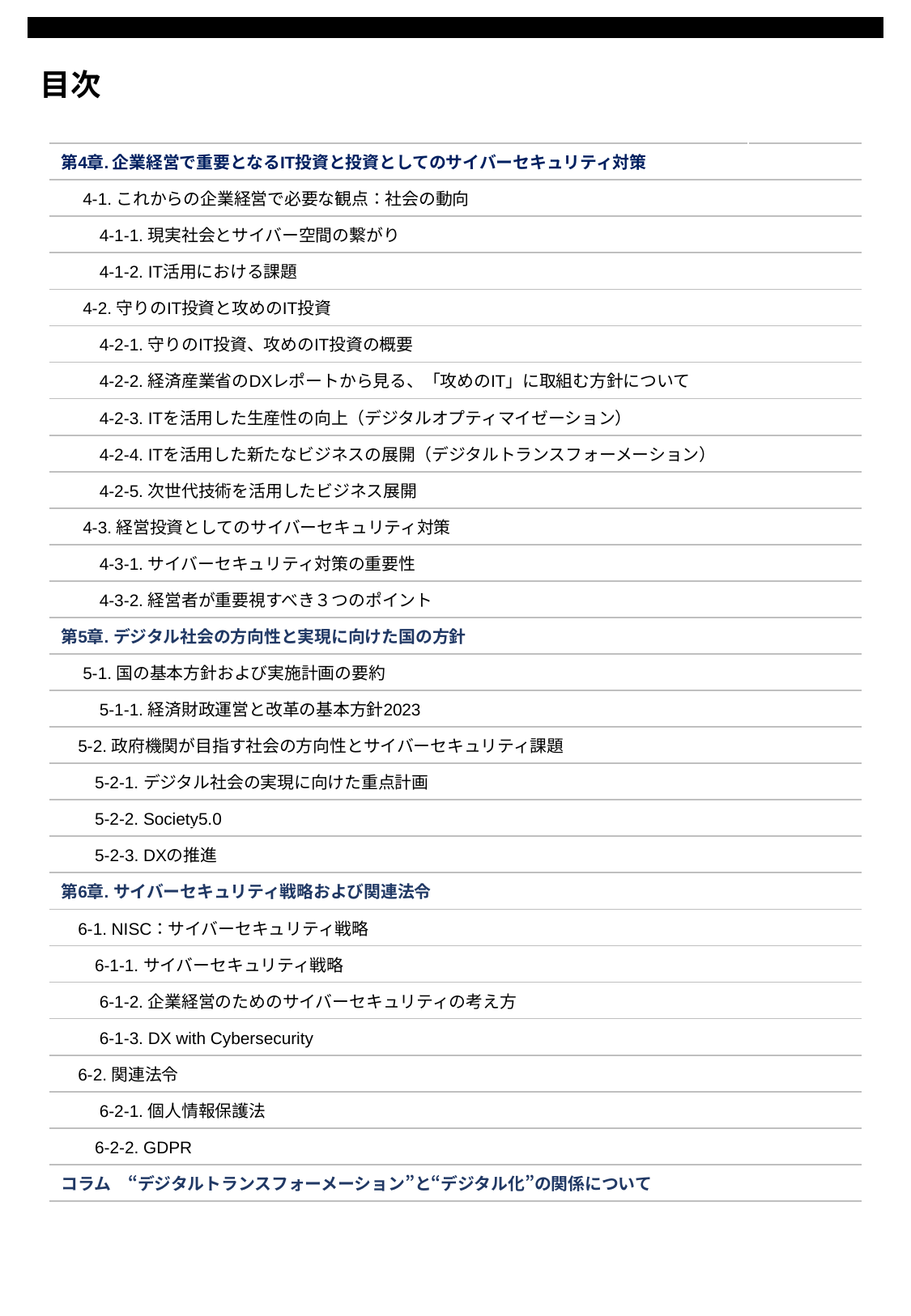

| 第4章. 企業経営で重要となるIT投資と投資としてのサイバーセキュリティ対策 |  |
| --- | --- |
| 4-1. これからの企業経営で必要な観点：社会の動向 |  |
| 4-1-1. 現実社会とサイバー空間の繋がり |  |
| 4-1-2. IT活用における課題 |  |
| 4-2. 守りのIT投資と攻めのIT投資 |  |
| 4-2-1. 守りのIT投資、攻めのIT投資の概要 |  |
| 4-2-2. 経済産業省のDXレポートから見る、「攻めのIT」に取組む方針について |  |
| 4-2-3. ITを活用した生産性の向上（デジタルオプティマイゼーション） |  |
| 4-2-4. ITを活用した新たなビジネスの展開（デジタルトランスフォーメーション） |  |
| 4-2-5. 次世代技術を活用したビジネス展開 |  |
| 4-3. 経営投資としてのサイバーセキュリティ対策 |  |
| 4-3-1. サイバーセキュリティ対策の重要性 |  |
| 4-3-2. 経営者が重要視すべき３つのポイント |  |
| 第5章. デジタル社会の方向性と実現に向けた国の方針 |  |
| 5-1. 国の基本方針および実施計画の要約 |  |
| 5-1-1. 経済財政運営と改革の基本方針2023 |  |
| 5-2. 政府機関が目指す社会の方向性とサイバーセキュリティ課題 |  |
| 5-2-1. デジタル社会の実現に向けた重点計画 |  |
| 5-2-2. Society5.0 |  |
| 5-2-3. DXの推進 |  |
| 第6章. サイバーセキュリティ戦略および関連法令 |  |
| 6-1. NISC：サイバーセキュリティ戦略 |  |
| 6-1-1. サイバーセキュリティ戦略 |  |
| 6-1-2. 企業経営のためのサイバーセキュリティの考え方 |  |
| 6-1-3. DX with Cybersecurity |  |
| 6-2. 関連法令 |  |
| 6-2-1. 個人情報保護法 |  |
| 6-2-2. GDPR |  |
| コラム　“デジタルトランスフォーメーション”と“デジタル化”の関係について |  |